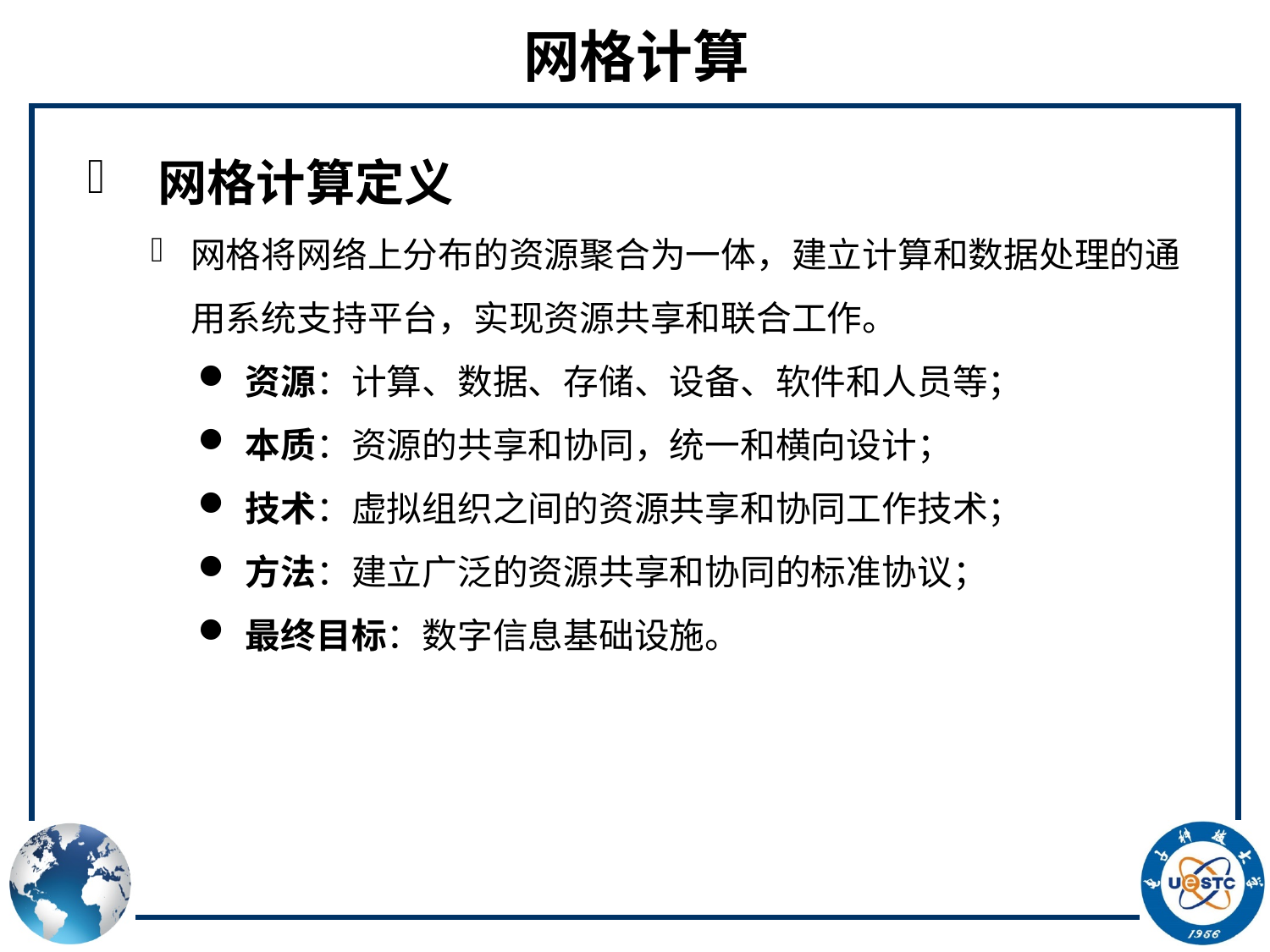

# 网格计算
 网格计算定义
网格将网络上分布的资源聚合为一体，建立计算和数据处理的通用系统支持平台，实现资源共享和联合工作。
资源：计算、数据、存储、设备、软件和人员等；
本质：资源的共享和协同，统一和横向设计；
技术：虚拟组织之间的资源共享和协同工作技术；
方法：建立广泛的资源共享和协同的标准协议；
最终目标：数字信息基础设施。